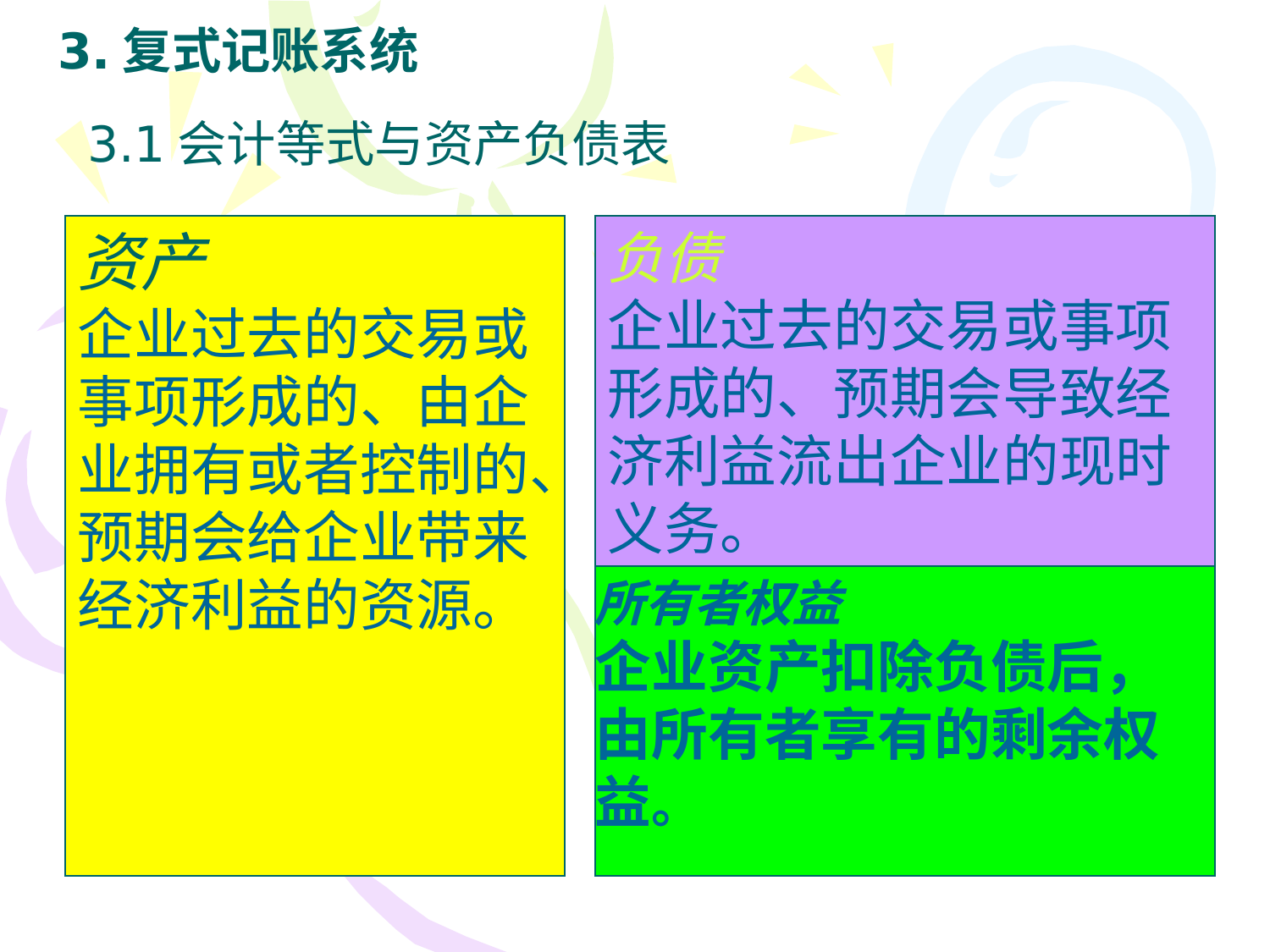

# 3.复式记账系统
3.1会计等式与资产负债表
资产
企业过去的交易或事项形成的、由企业拥有或者控制的、预期会给企业带来经济利益的资源。
负债
企业过去的交易或事项形成的、预期会导致经济利益流出企业的现时义务。
所有者权益
企业资产扣除负债后，由所有者享有的剩余权益。
14